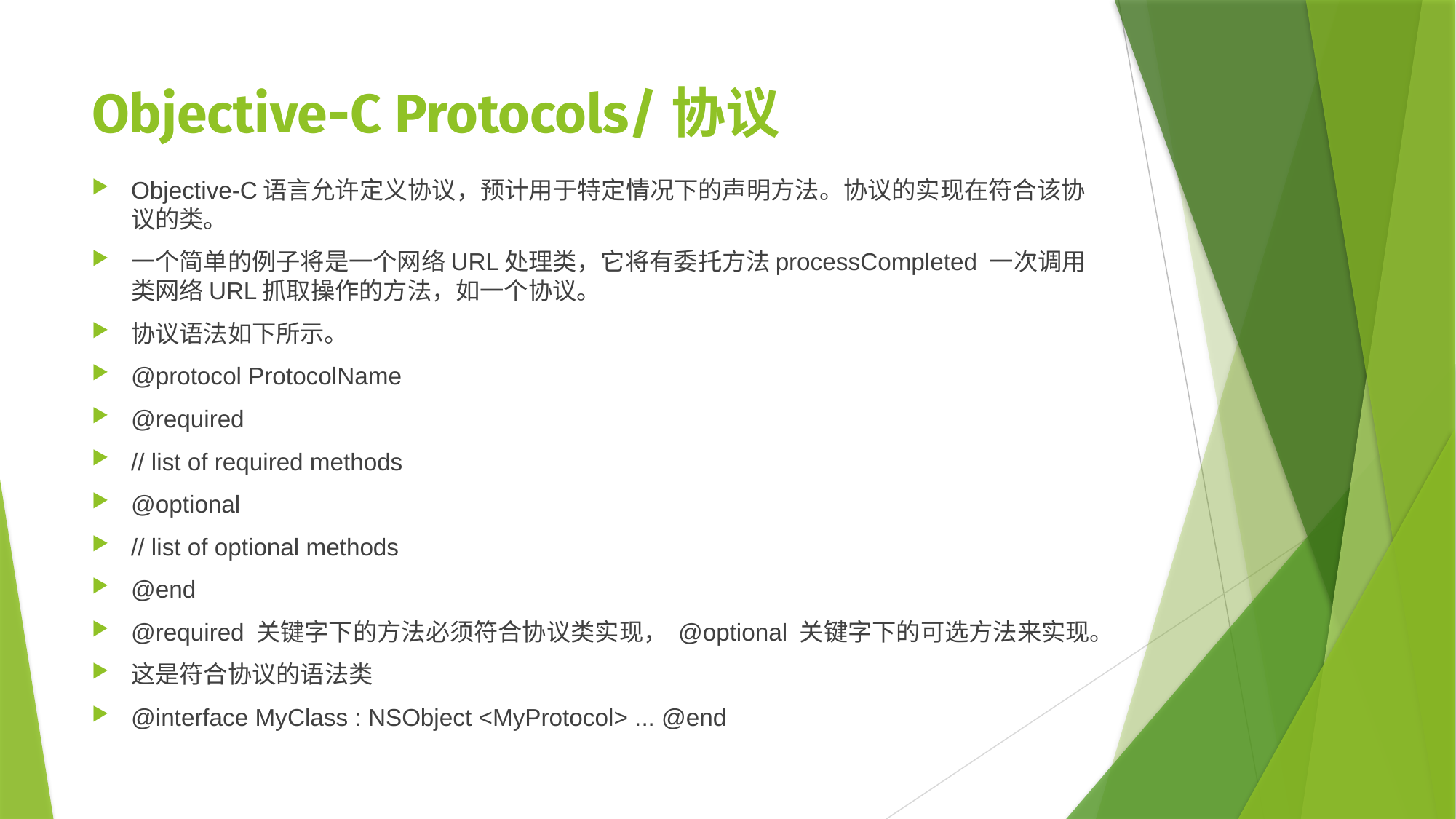

# Objective-C Protocols/协议
Objective-C语言允许定义协议，预计用于特定情况下的声明方法。协议的实现在符合该协议的类。
一个简单的例子将是一个网络URL处理类，它将有委托方法processCompleted 一次调用类网络URL抓取操作的方法，如一个协议。
协议语法如下所示。
@protocol ProtocolName
@required
// list of required methods
@optional
// list of optional methods
@end
@required 关键字下的方法必须符合协议类实现， @optional 关键字下的可选方法来实现。
这是符合协议的语法类
@interface MyClass : NSObject <MyProtocol> ... @end